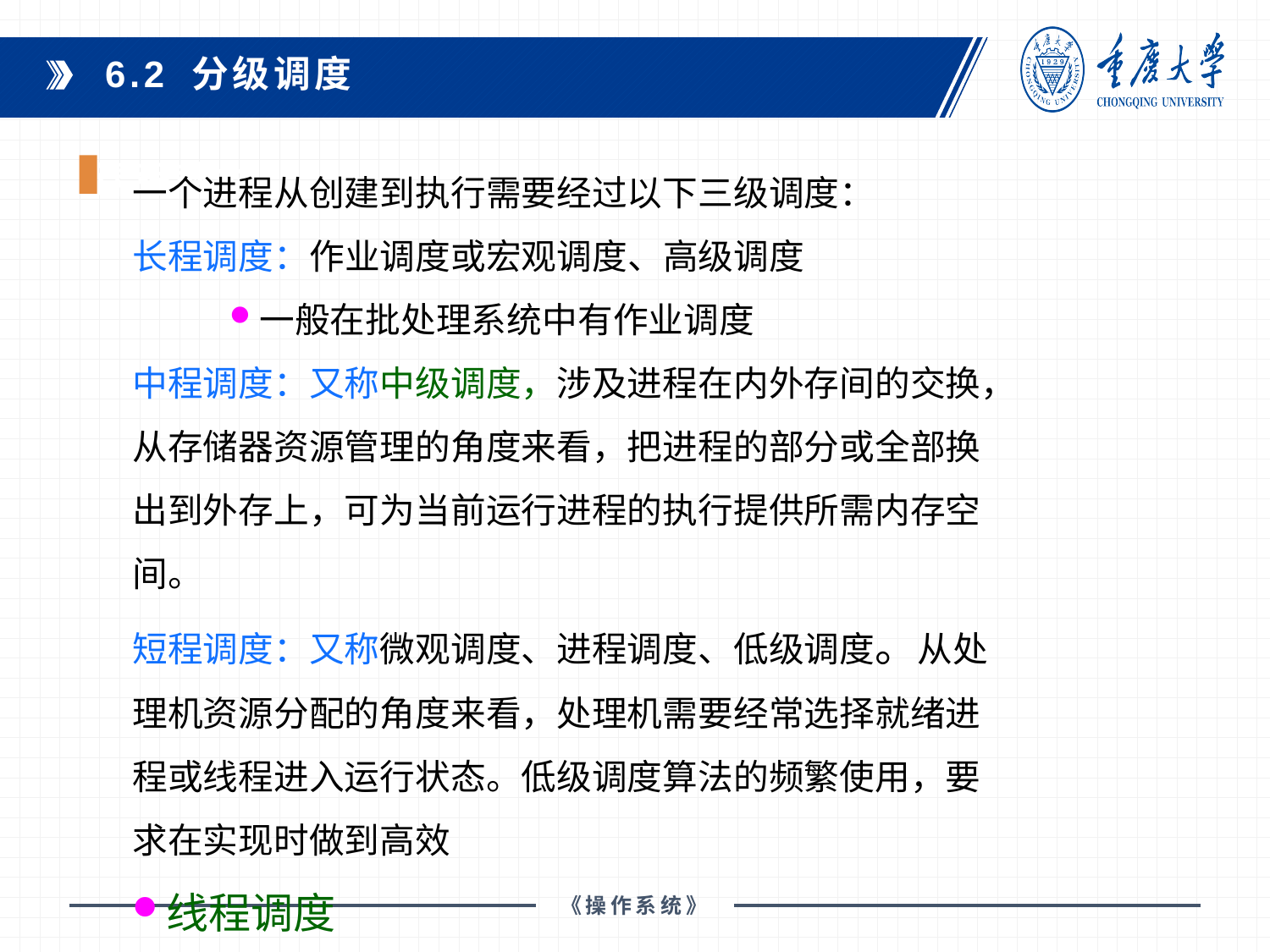

6.2 分级调度
一个进程从创建到执行需要经过以下三级调度：
长程调度：作业调度或宏观调度、高级调度
一般在批处理系统中有作业调度
中程调度：又称中级调度，涉及进程在内外存间的交换，从存储器资源管理的角度来看，把进程的部分或全部换出到外存上，可为当前运行进程的执行提供所需内存空间。
短程调度：又称微观调度、进程调度、低级调度。从处理机资源分配的角度来看，处理机需要经常选择就绪进程或线程进入运行状态。低级调度算法的频繁使用，要求在实现时做到高效
线程调度

课程教材：